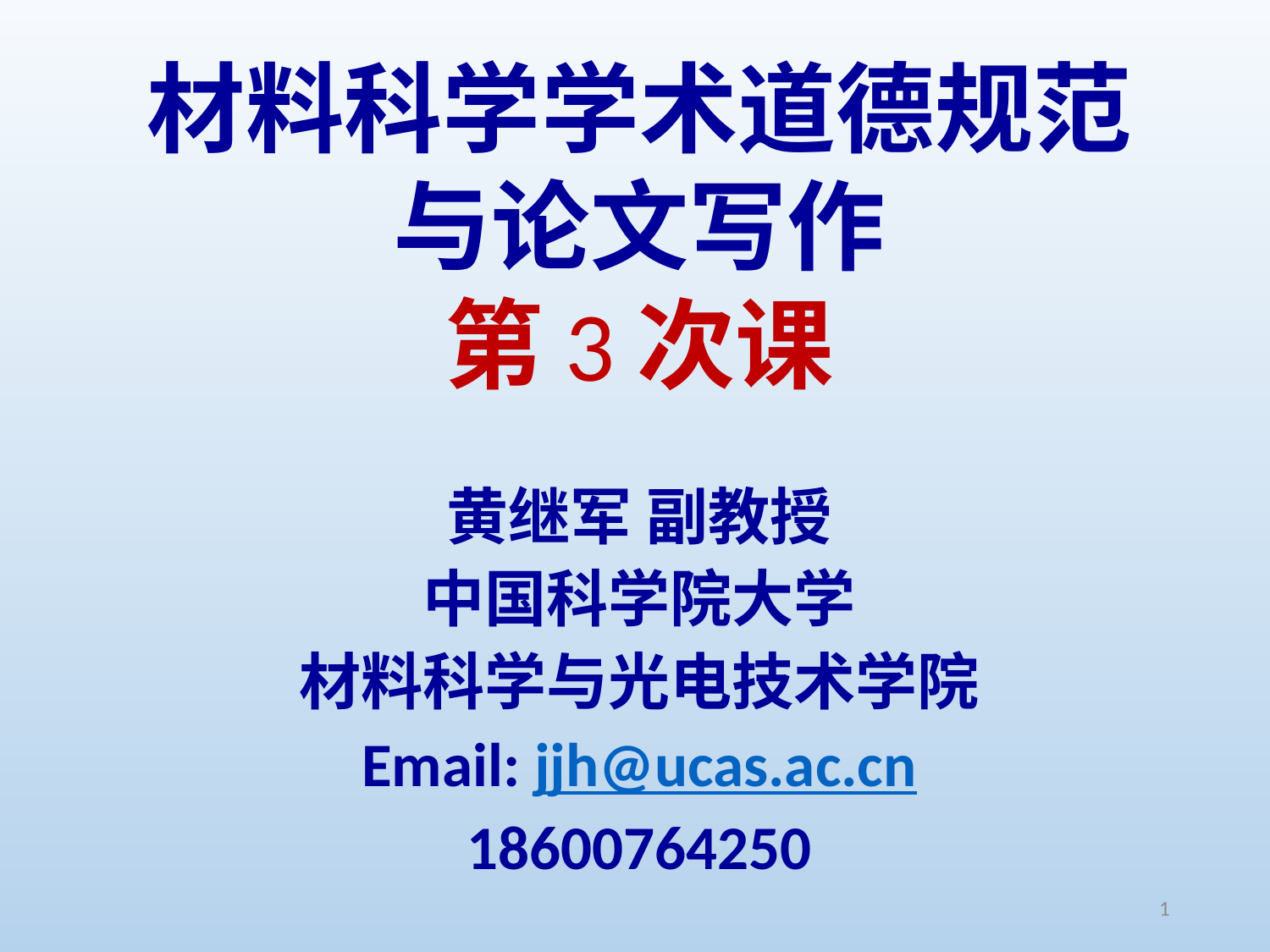

# 材料科学学术道德规范与论文写作 第3次课
黄继军 副教授
中国科学院大学
材料科学与光电技术学院
Email: jjh@ucas.ac.cn
18600764250

1